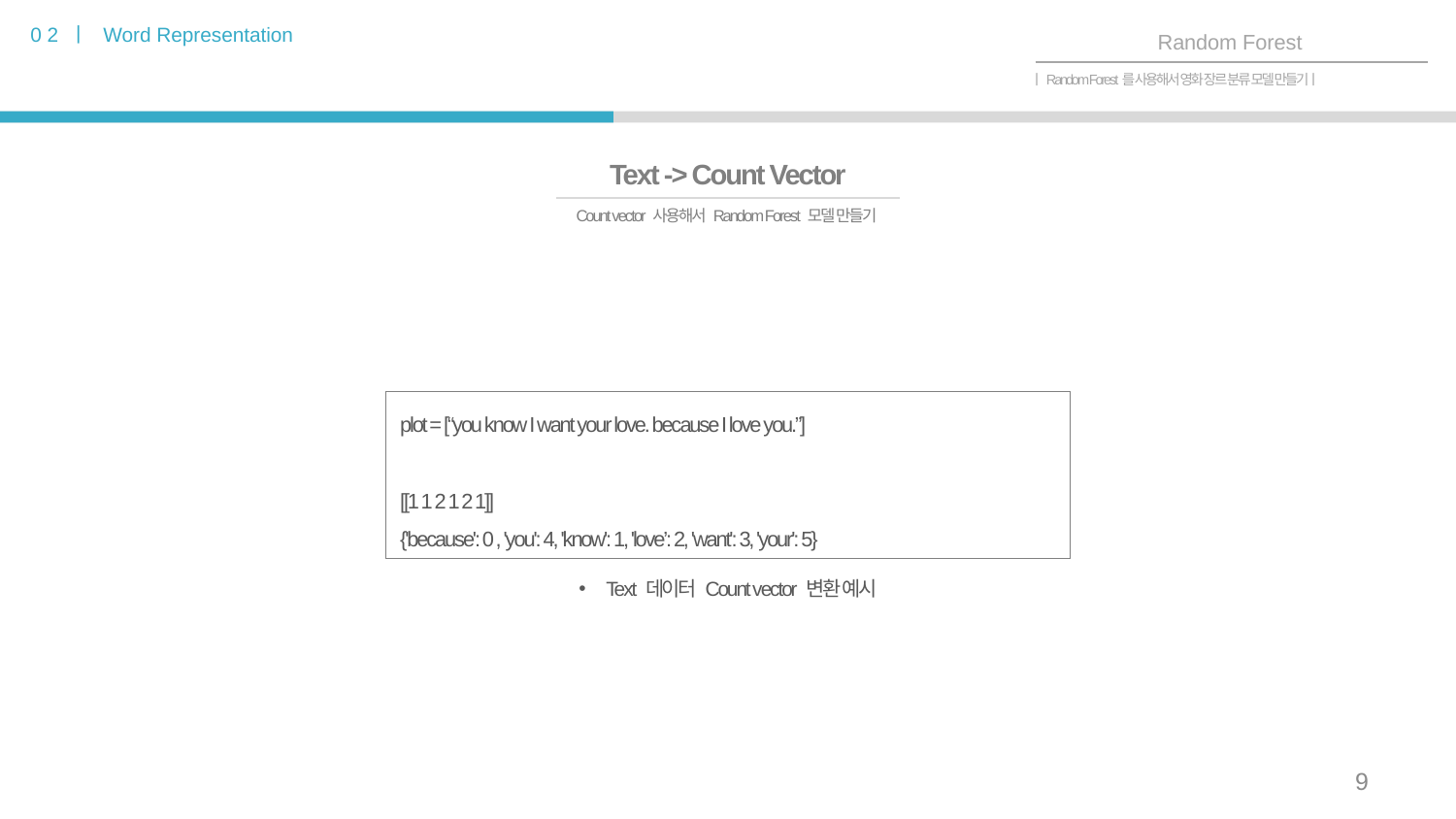

0 2 ㅣ  Word Representation
Random Forest
ㅣRandom Forest를 사용해서 영화 장르 분류 모델 만들기ㅣ

Text -> Count Vector
Count vector 사용해서 Random Forest 모델 만들기
plot = [“you know I want your love. because I love you.”]

[[1 1 2 1 2 1]]
{'because': 0 , 'you': 4, 'know': 1, 'love’: 2, 'want': 3, 'your': 5}
Text 데이터 Count vector 변환 예시
9